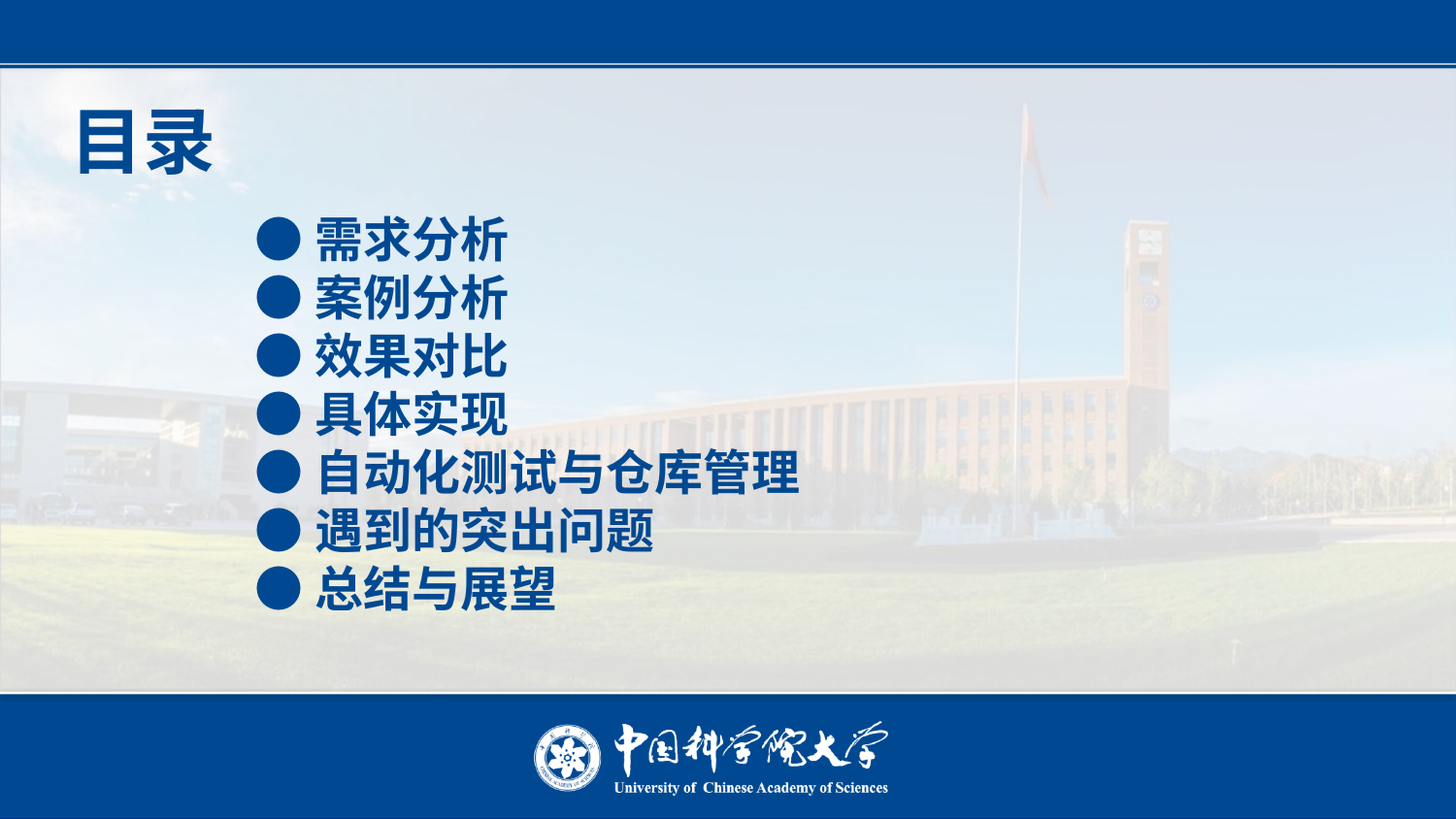

目录
●需求分析
●案例分析
●效果对比
●具体实现
●自动化测试与仓库管理
●遇到的突出问题
●总结与展望